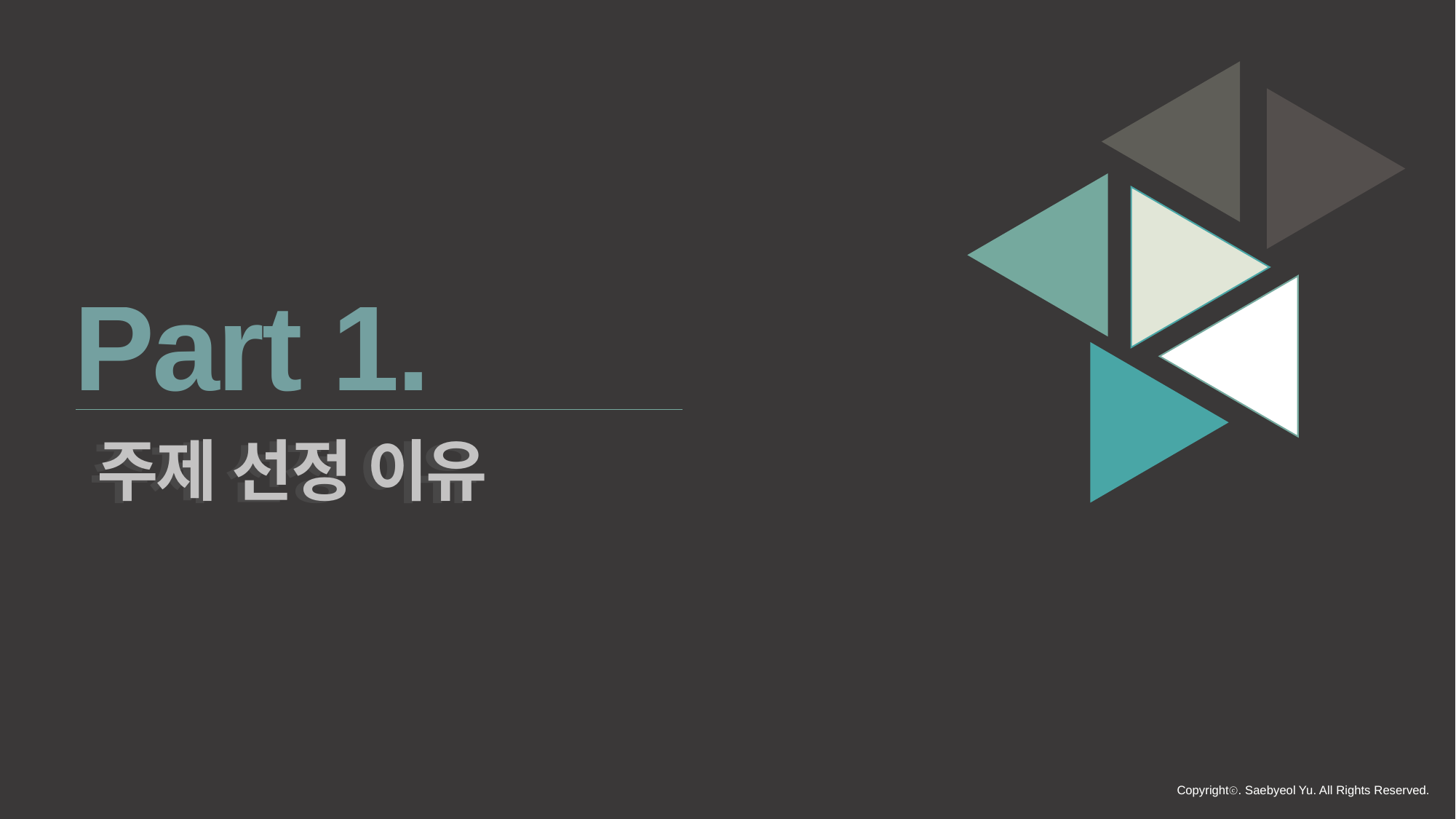

Part 1.
주제 선정 이유
주제 선정 이유
Copyrightⓒ. Saebyeol Yu. All Rights Reserved.